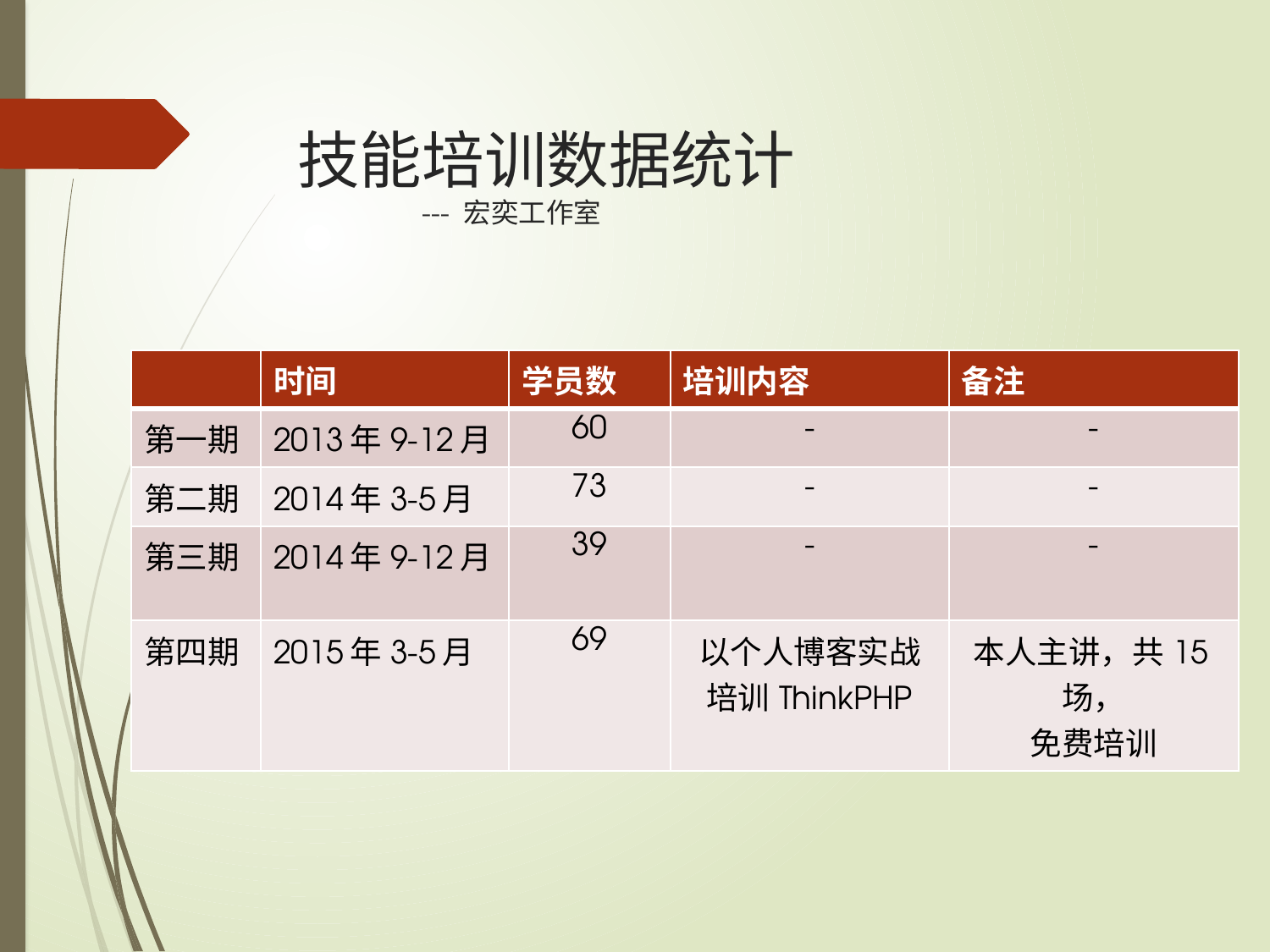

# 技能培训数据统计 --- 宏奕工作室
|  | 时间 | 学员数 | 培训内容 | 备注 |
| --- | --- | --- | --- | --- |
| 第一期 | 2013年9-12月 | 60 | - | - |
| 第二期 | 2014年3-5月 | 73 | - | - |
| 第三期 | 2014年9-12月 | 39 | - | - |
| 第四期 | 2015年3-5月 | 69 | 以个人博客实战培训ThinkPHP | 本人主讲，共15场， 免费培训 |